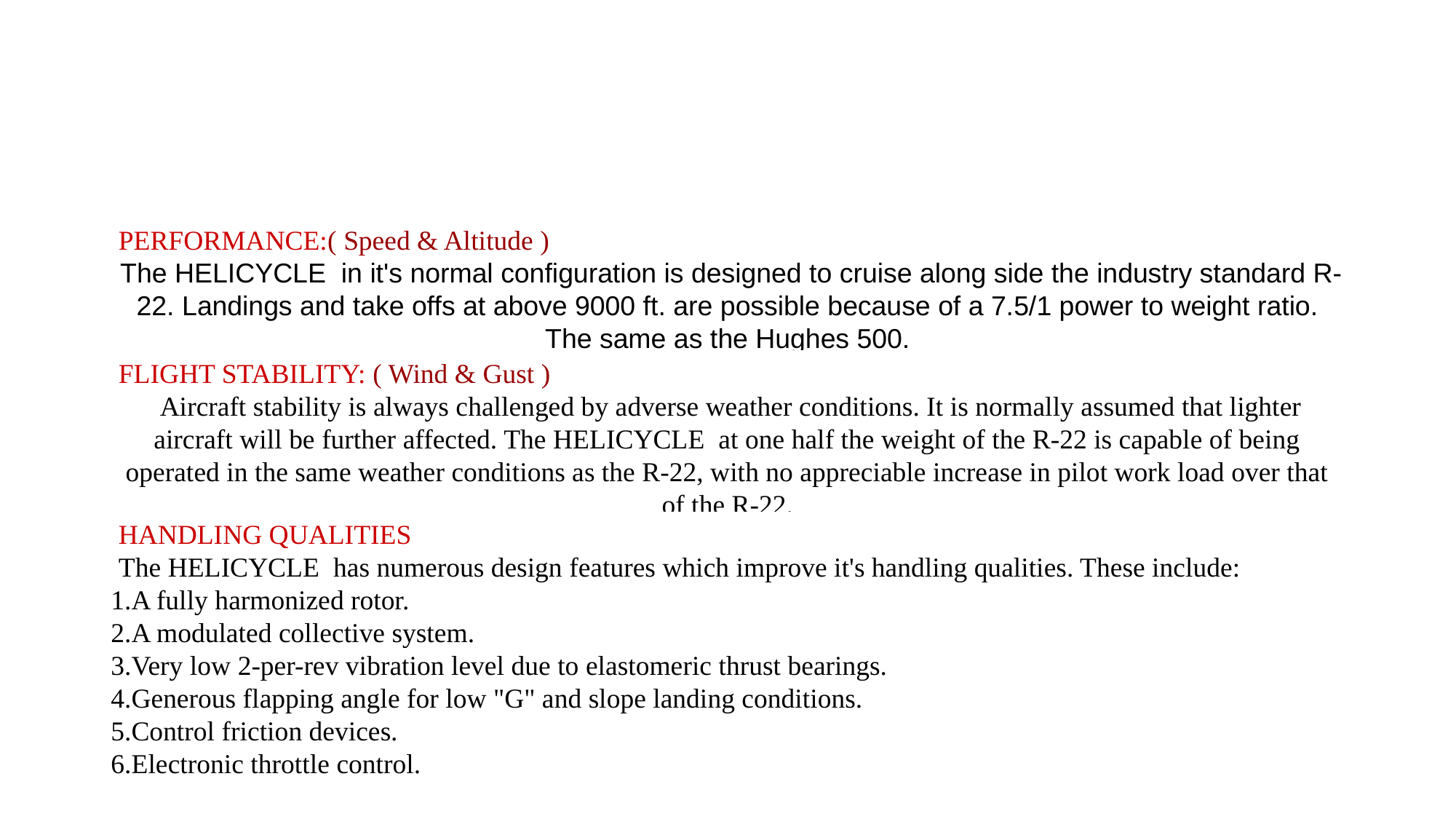

# 性能與特色
PERFORMANCE:( Speed & Altitude )
The HELICYCLE  in it's normal configuration is designed to cruise along side the industry standard R-22. Landings and take offs at above 9000 ft. are possible because of a 7.5/1 power to weight ratio. The same as the Hughes 500.

FLIGHT STABILITY: ( Wind & Gust )
Aircraft stability is always challenged by adverse weather conditions. It is normally assumed that lighter aircraft will be further affected. The HELICYCLE  at one half the weight of the R-22 is capable of being operated in the same weather conditions as the R-22, with no appreciable increase in pilot work load over that of the R-22.
HANDLING QUALITIES
The HELICYCLE  has numerous design features which improve it's handling qualities. These include:
A fully harmonized rotor.
A modulated collective system.
Very low 2-per-rev vibration level due to elastomeric thrust bearings.
Generous flapping angle for low "G" and slope landing conditions.
Control friction devices.
Electronic throttle control.